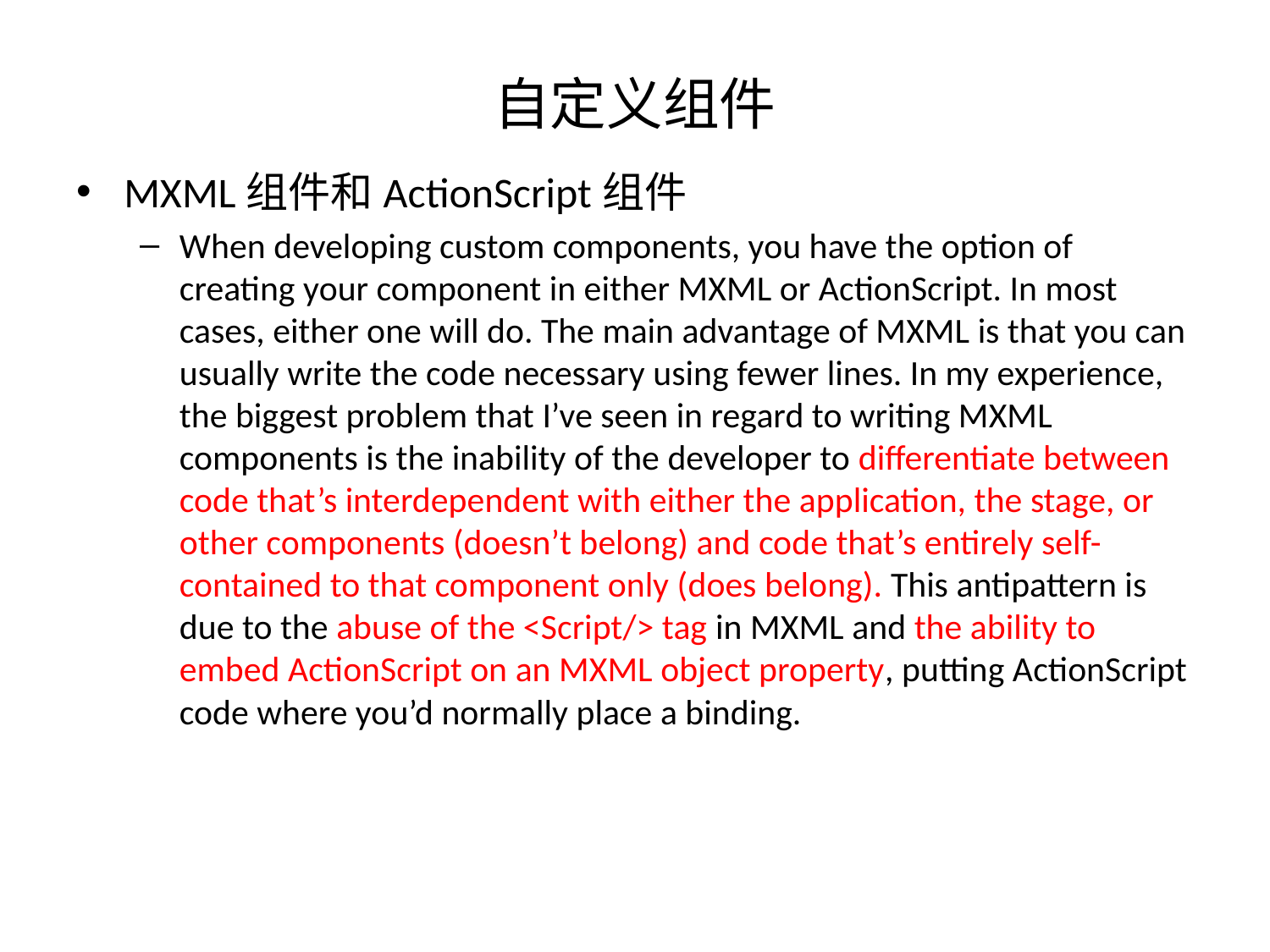

# 自定义组件
MXML组件和ActionScript组件
When developing custom components, you have the option of creating your component in either MXML or ActionScript. In most cases, either one will do. The main advantage of MXML is that you can usually write the code necessary using fewer lines. In my experience, the biggest problem that I’ve seen in regard to writing MXML components is the inability of the developer to differentiate between code that’s interdependent with either the application, the stage, or other components (doesn’t belong) and code that’s entirely self-contained to that component only (does belong). This antipattern is due to the abuse of the <Script/> tag in MXML and the ability to embed ActionScript on an MXML object property, putting ActionScript code where you’d normally place a binding.